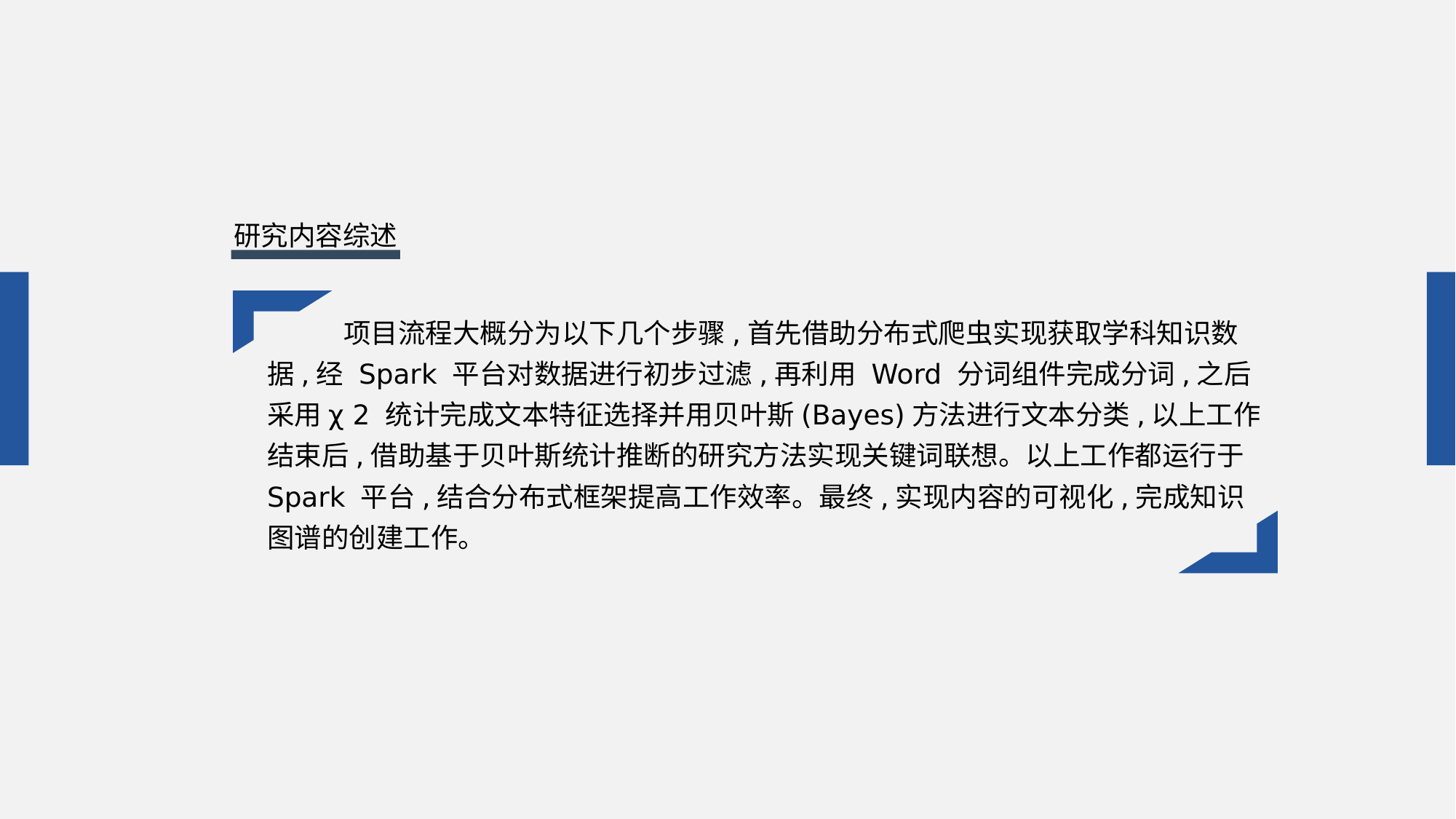

研究内容综述

        项目流程大概分为以下几个步骤,首先借助分布式爬虫实现获取学科知识数据,经 Spark 平台对数据进行初步过滤,再利用 Word 分词组件完成分词,之后采用χ 2 统计完成文本特征选择并用贝叶斯(Bayes)方法进行文本分类,以上工作结束后,借助基于贝叶斯统计推断的研究方法实现关键词联想。以上工作都运行于 Spark 平台,结合分布式框架提高工作效率。最终,实现内容的可视化,完成知识图谱的创建工作。